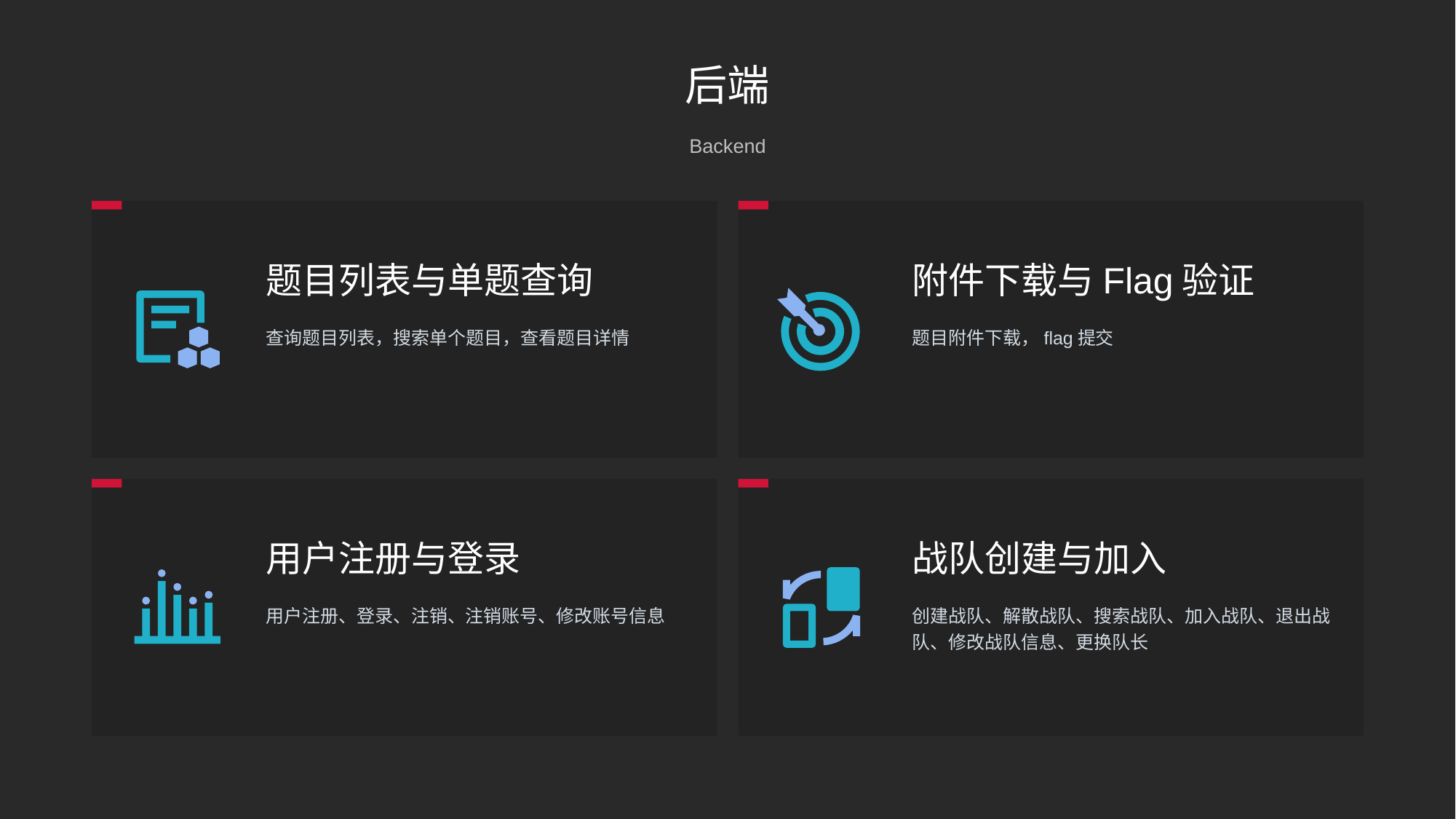

后端
Backend

题目列表与单题查询
查询题目列表，搜索单个题目，查看题目详情
附件下载与Flag验证
题目附件下载，flag提交

用户注册与登录
用户注册、登录、注销、注销账号、修改账号信息
战队创建与加入
创建战队、解散战队、搜索战队、加入战队、退出战队、修改战队信息、更换队长